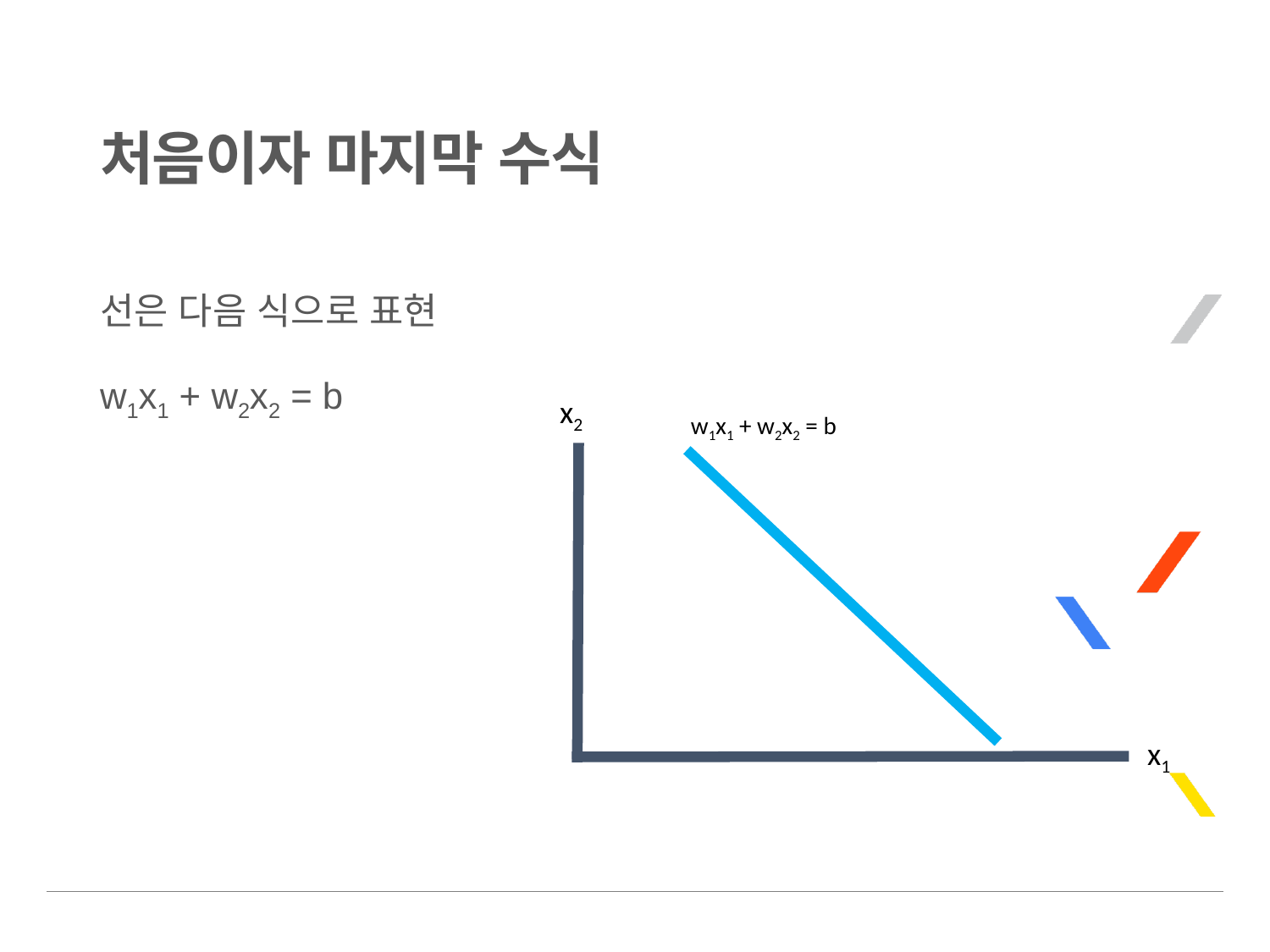

# 처음이자 마지막 수식
선은 다음 식으로 표현

w1x1 + w2x2 = b
x2
 w1x1 + w2x2 = b

x1